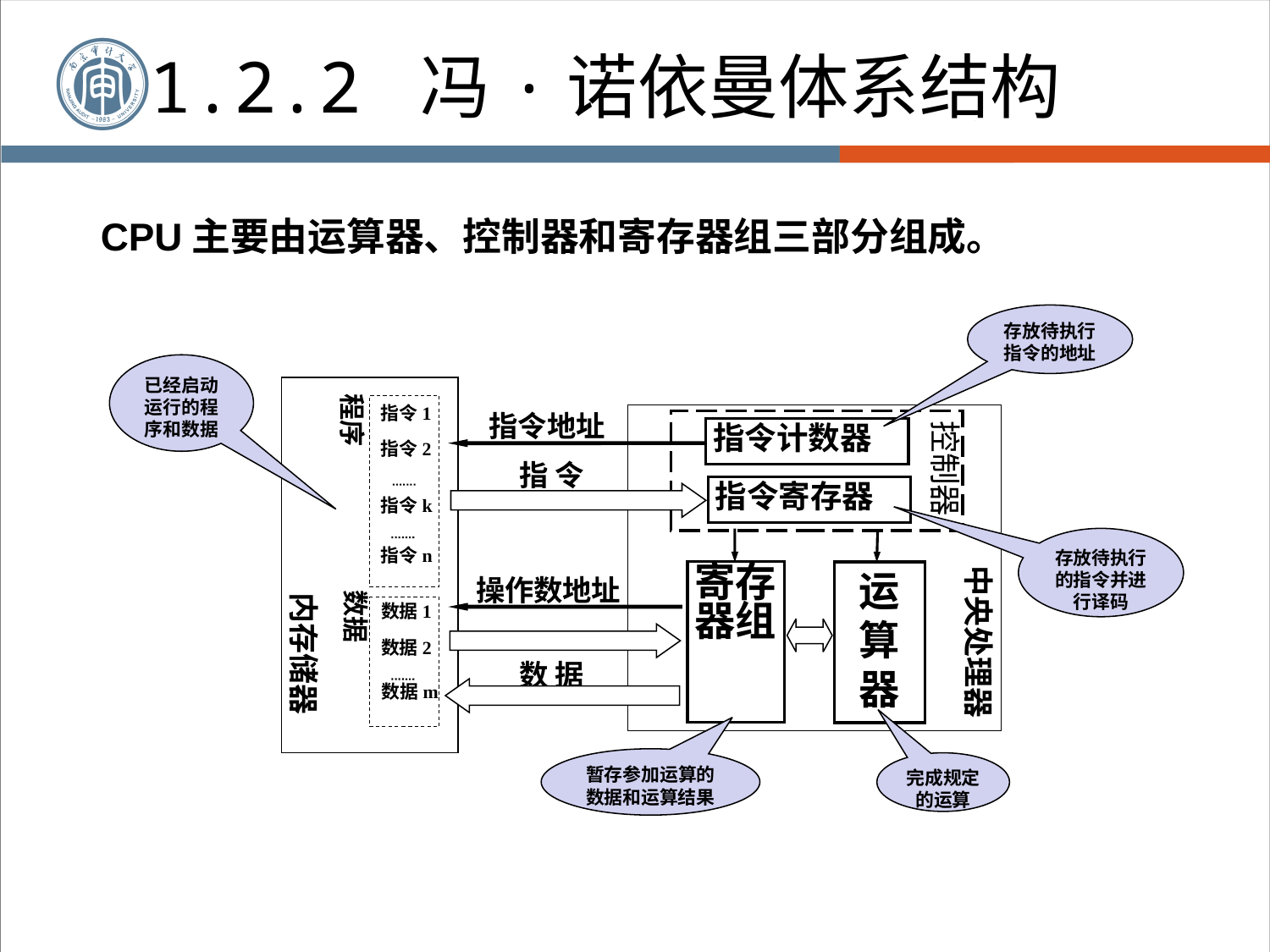

1.2.2 冯·诺依曼体系结构
CPU主要由运算器、控制器和寄存器组三部分组成。
存放待执行指令的地址
已经启动运行的程序和数据

程序

指令1
指令2

指令k

指令n

数据1

数据2
数据m

数据
内存储器
  指令地址

控制器
指令计数器
指令寄存器

寄存器组
运算器
中央处理器

指 令

存放待执行的指令并进行译码
   操作数地址

数 据

暂存参加运算的数据和运算结果
完成规定的运算